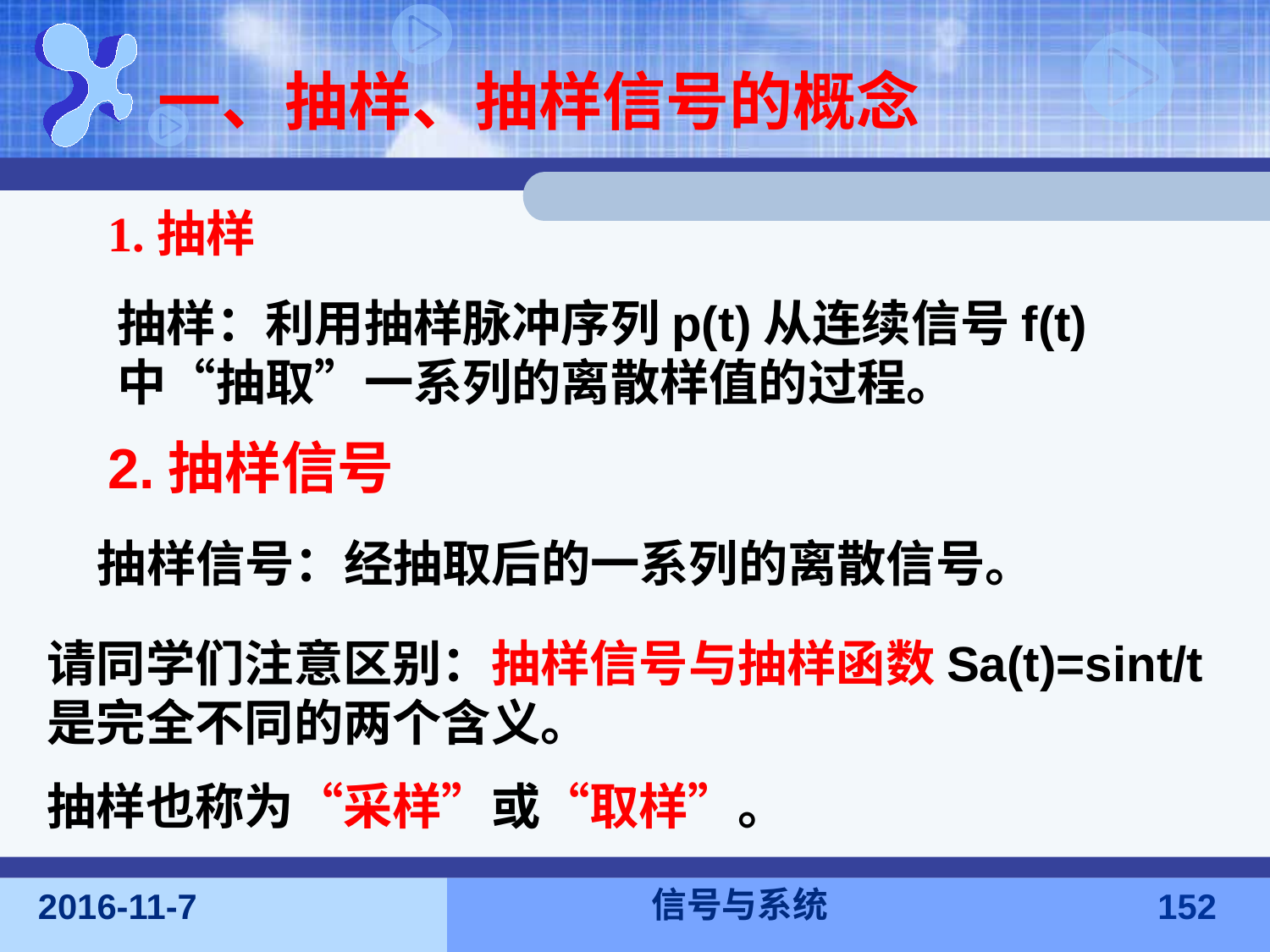

# 一、抽样、抽样信号的概念
1.抽样
抽样：利用抽样脉冲序列p(t)从连续信号f(t)中“抽取”一系列的离散样值的过程。
2.抽样信号
抽样信号：经抽取后的一系列的离散信号。
请同学们注意区别：抽样信号与抽样函数Sa(t)=sint/t是完全不同的两个含义。
抽样也称为“采样”或“取样”。
信号与系统
2016-11-7
152